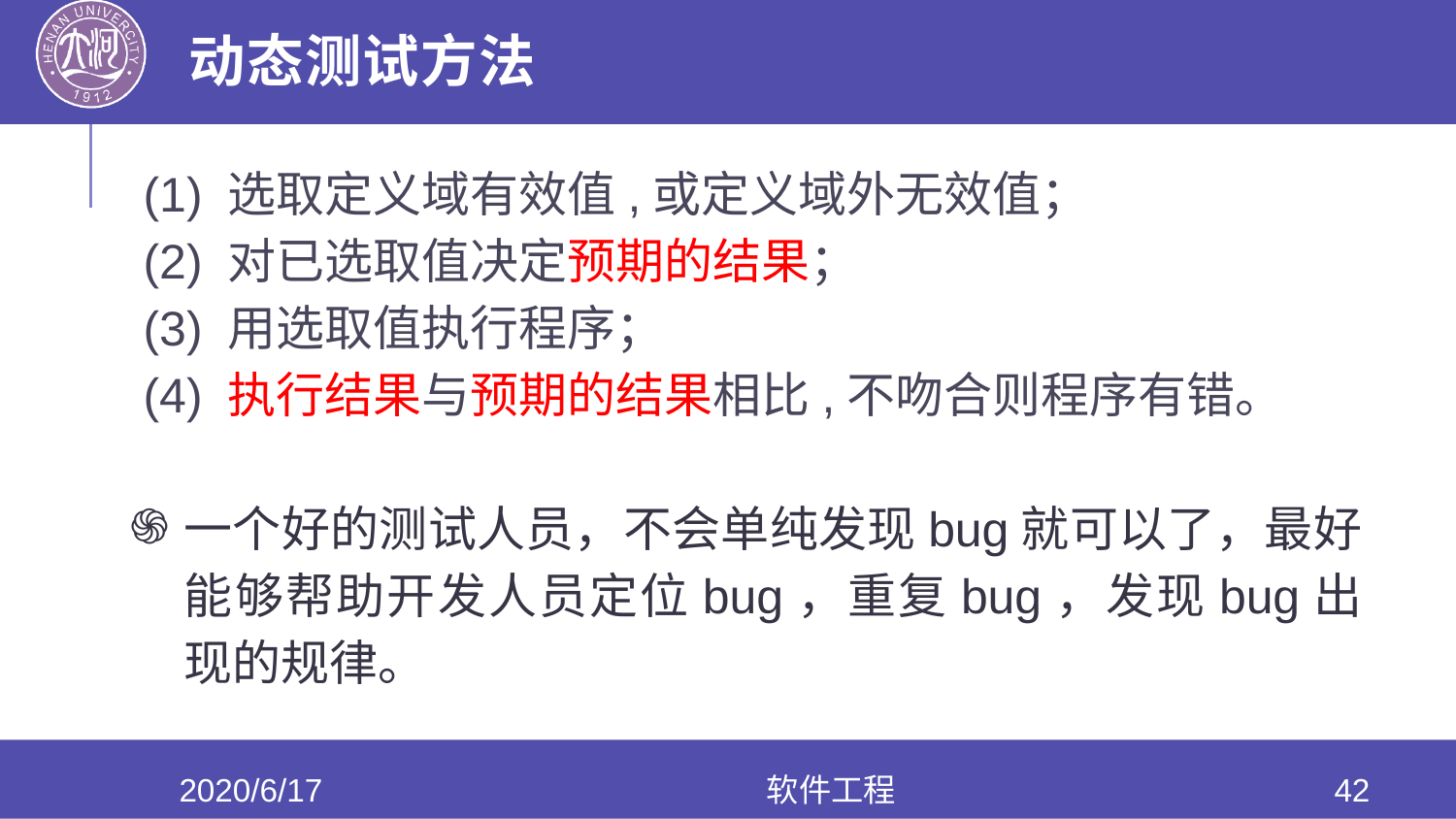

# 动态测试方法
 (1) 选取定义域有效值,或定义域外无效值；
 (2) 对已选取值决定预期的结果；
 (3) 用选取值执行程序；
 (4) 执行结果与预期的结果相比,不吻合则程序有错。

一个好的测试人员，不会单纯发现bug就可以了，最好能够帮助开发人员定位bug，重复bug，发现bug出现的规律。
2020/6/17
软件工程
42